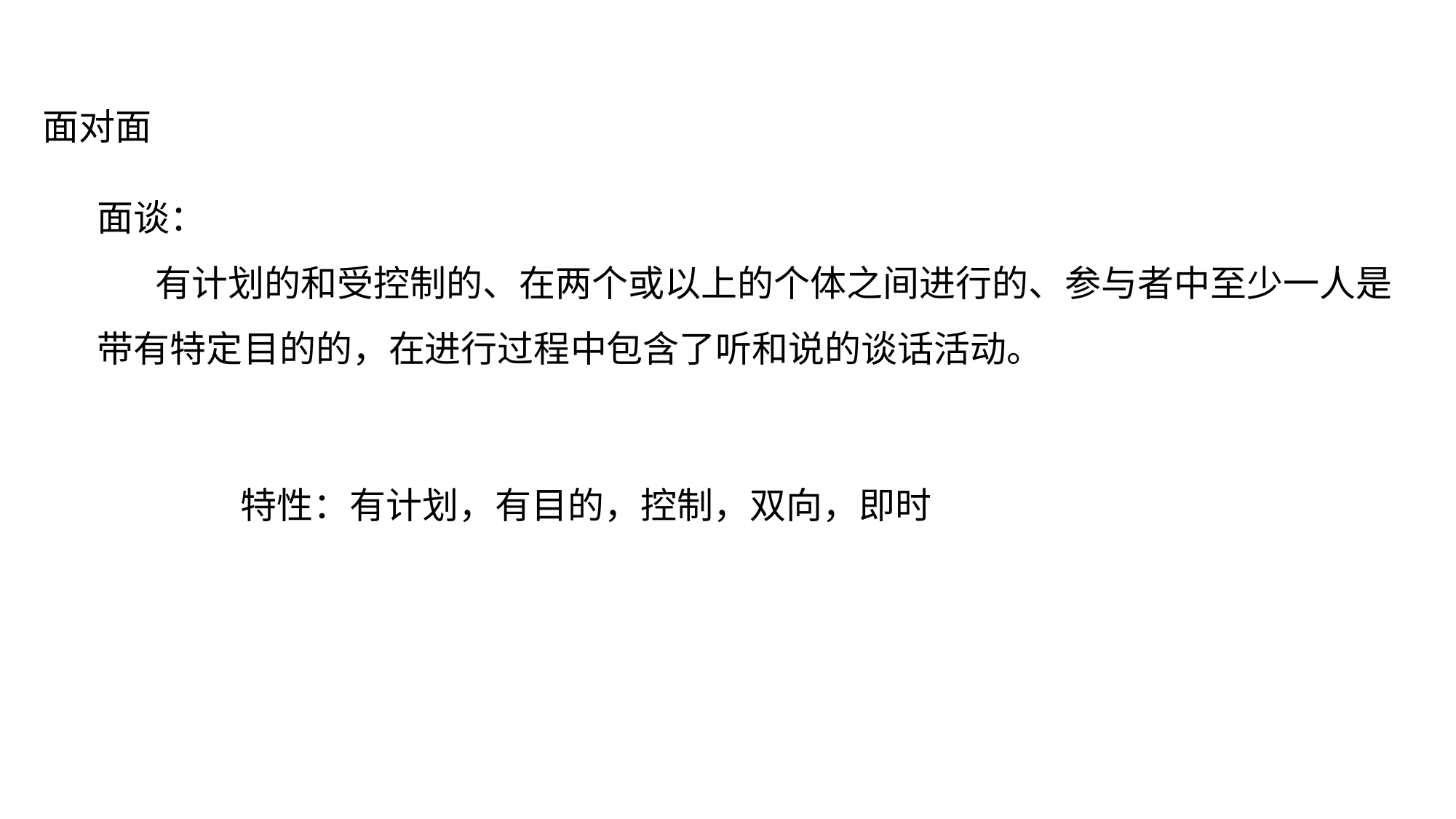

面对面
面谈：
      有计划的和受控制的、在两个或以上的个体之间进行的、参与者中至少一人是带有特定目的的，在进行过程中包含了听和说的谈话活动。
特性：有计划，有目的，控制，双向，即时